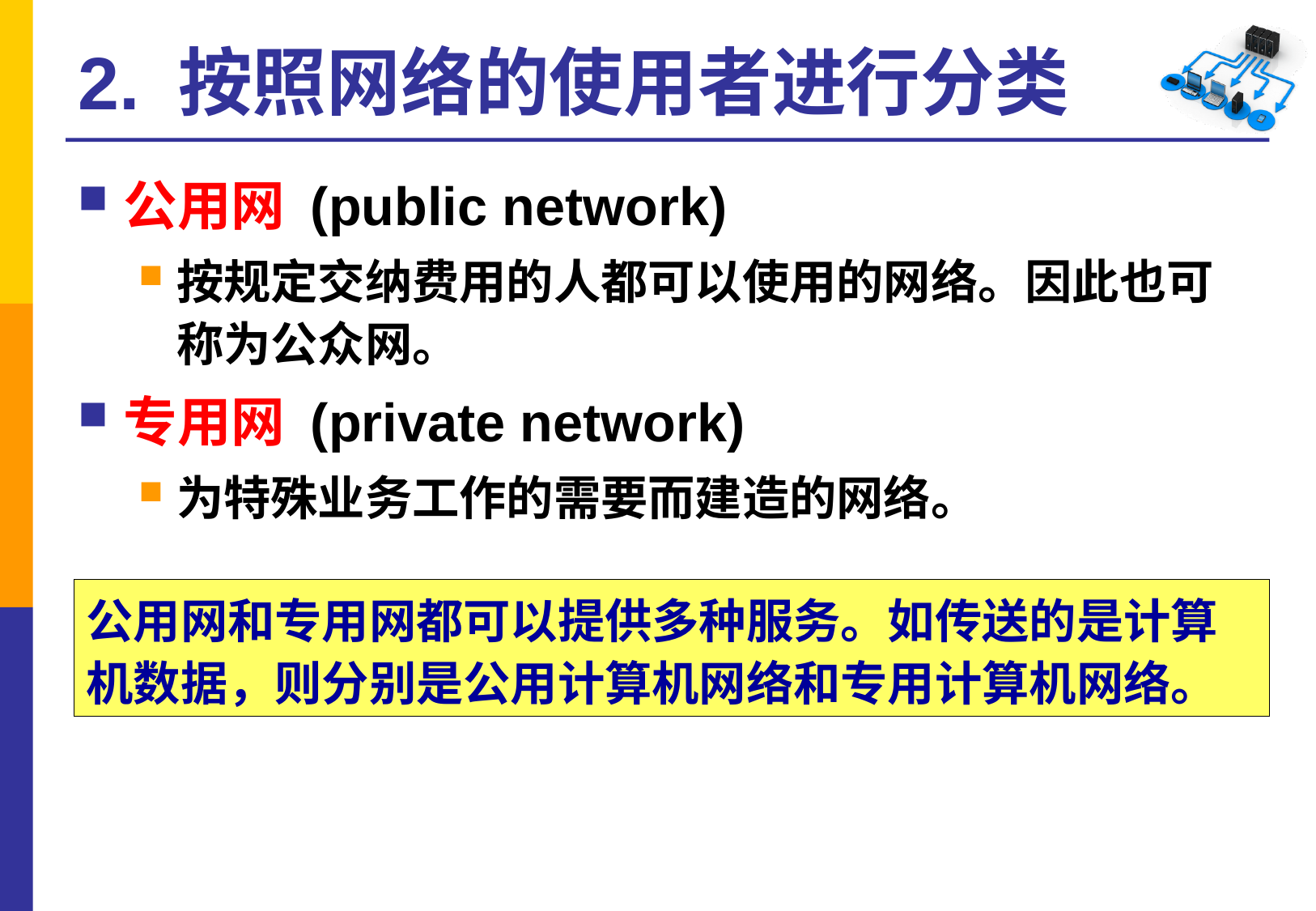

# 2. 按照网络的使用者进行分类
公用网 (public network)
按规定交纳费用的人都可以使用的网络。因此也可称为公众网。
专用网 (private network)
为特殊业务工作的需要而建造的网络。
公用网和专用网都可以提供多种服务。如传送的是计算机数据，则分别是公用计算机网络和专用计算机网络。